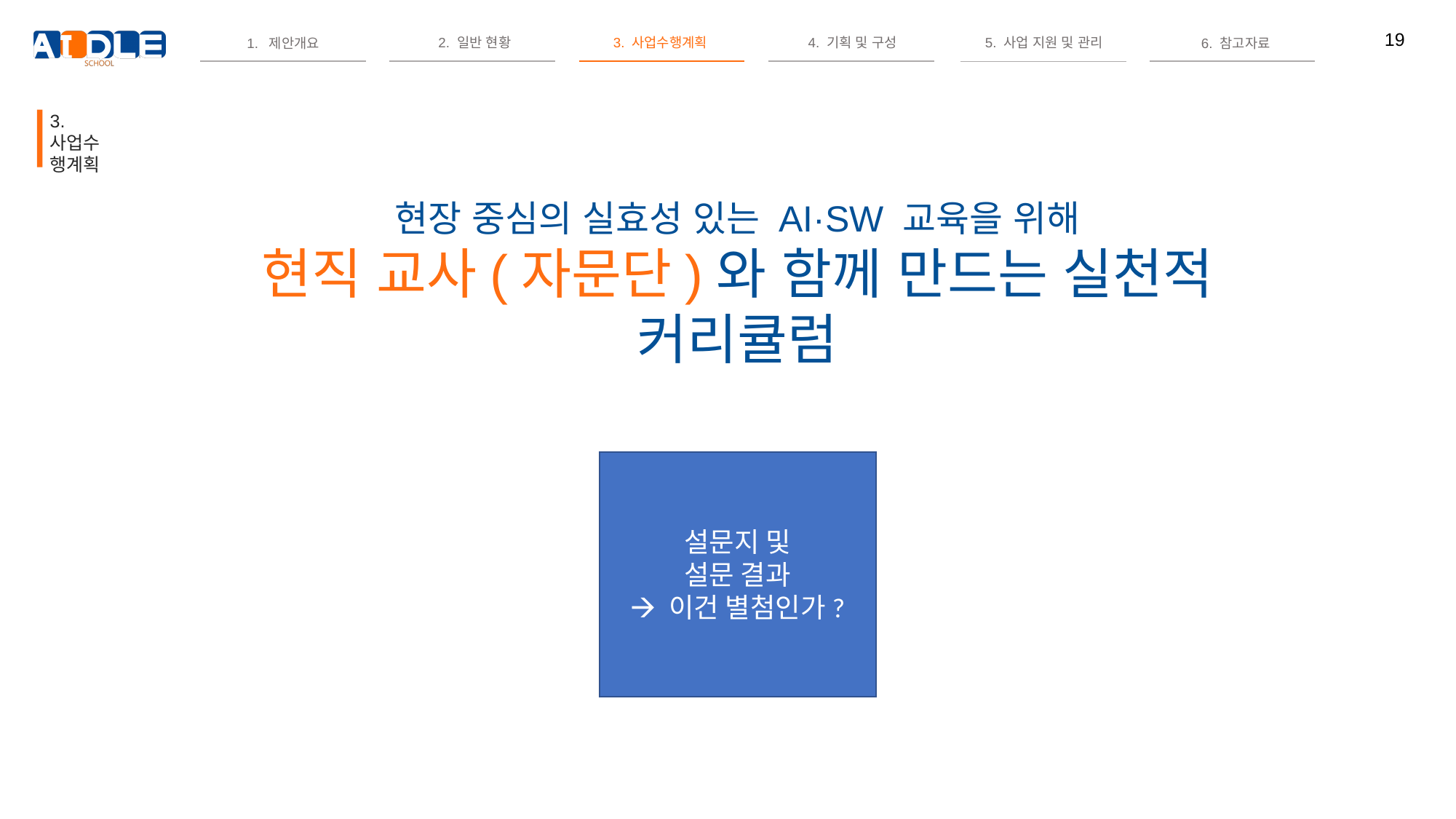

3. 사업수행계획

현장 중심의 실효성 있는 AI·SW 교육을 위해
현직 교사(자문단)와 함께 만드는 실천적 커리큘럼
설문지 및
설문 결과
🡪 이건 별첨인가?